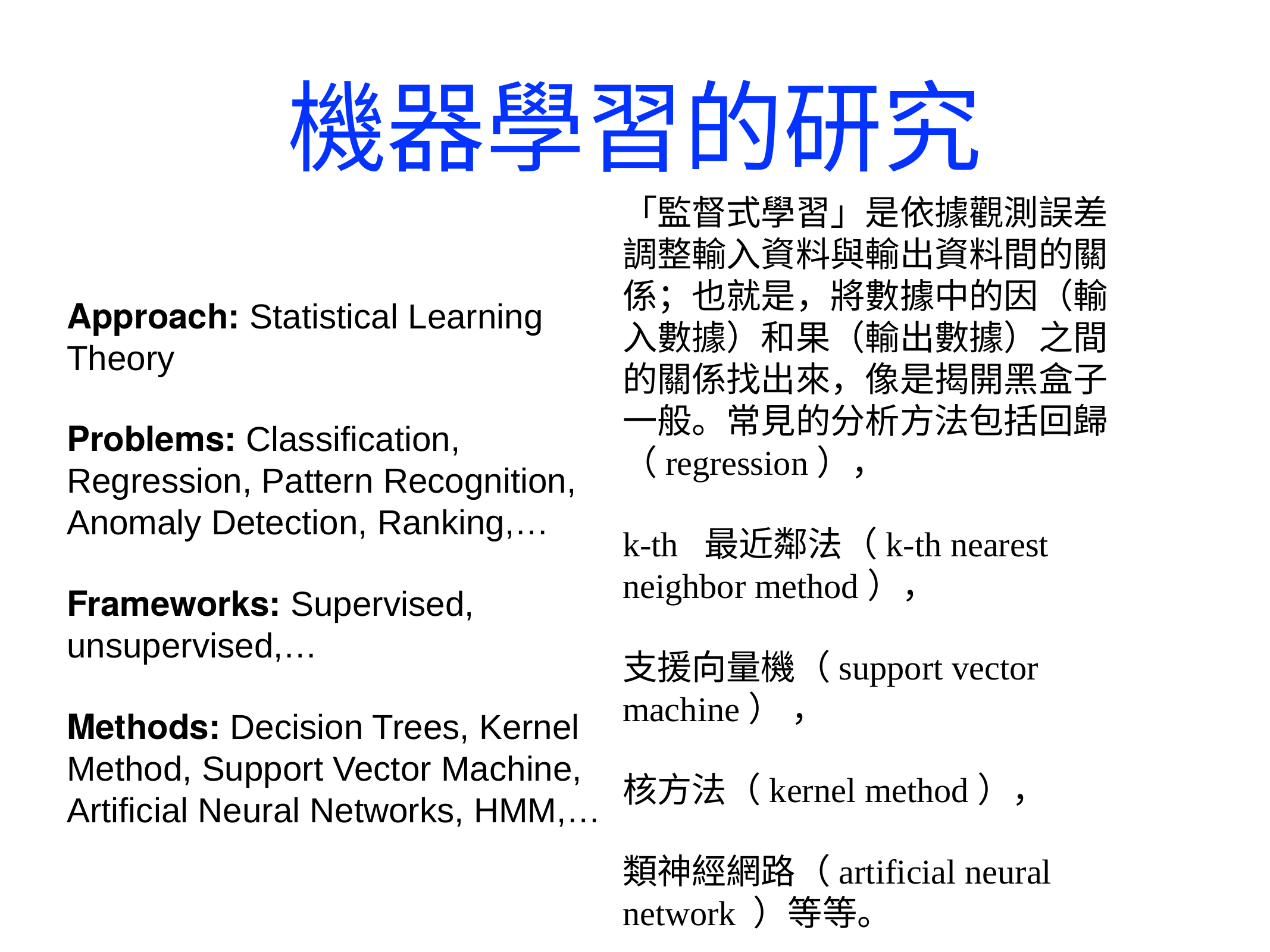

# 機器學習的研究
「監督式學習」是依據觀測誤差調整輸入資料與輸出資料間的關係；也就是，將數據中的因（輸入數據）和果（輸出數據）之間的關係找出來，像是揭開黑盒子一般。常見的分析方法包括回歸（regression），
k-th  最近鄰法（k-th nearest neighbor method），
支援向量機（support vector machine） ，
核方法（kernel method），
類神經網路（artificial neural network ）等等。
Approach: Statistical Learning Theory
Problems: Classification, Regression, Pattern Recognition, Anomaly Detection, Ranking,…
Frameworks: Supervised, unsupervised,…
Methods: Decision Trees, Kernel Method, Support Vector Machine, Artificial Neural Networks, HMM,…
56